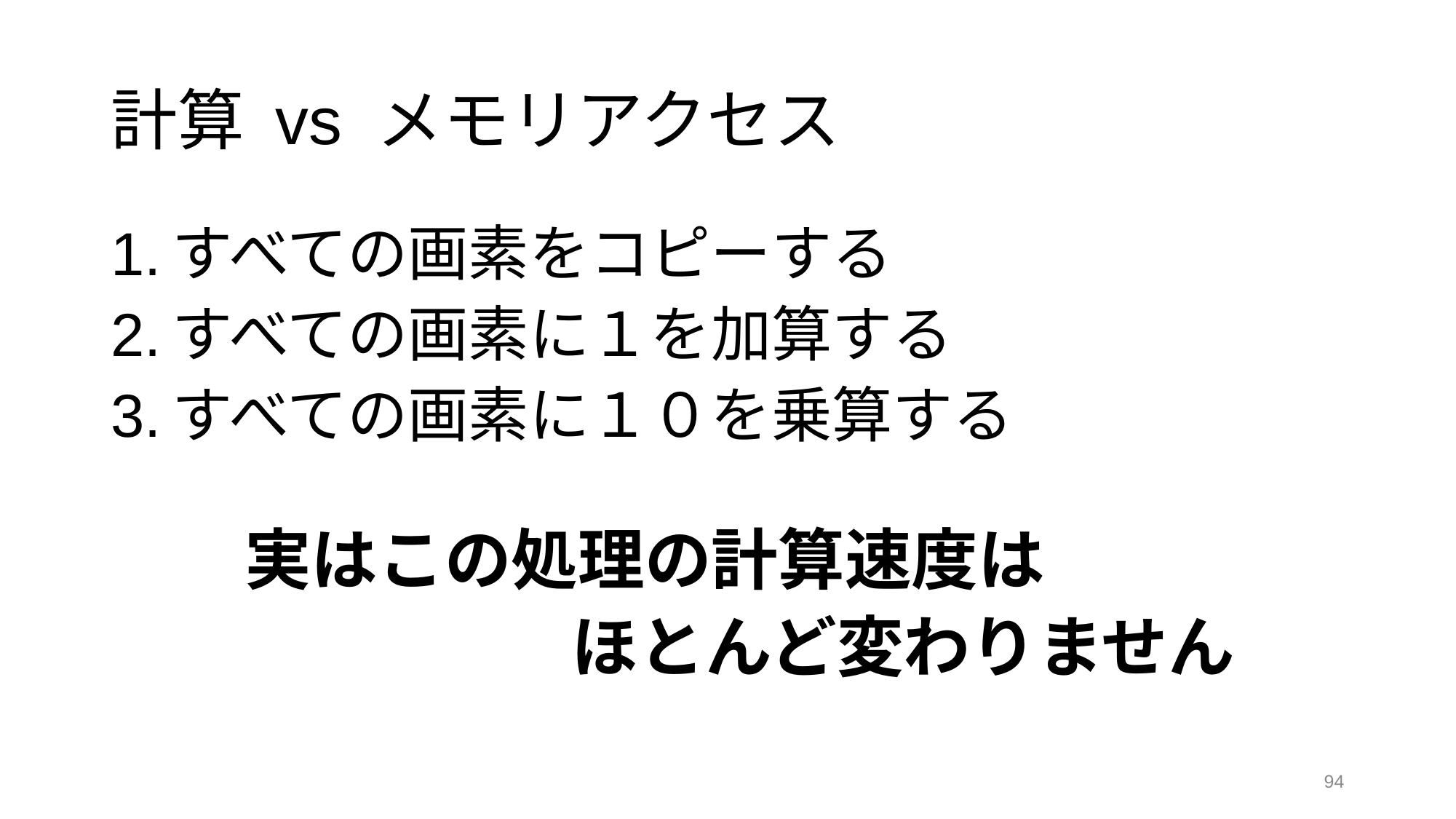

# 計算 vs メモリアクセス
すべての画素をコピーする
すべての画素に１を加算する
すべての画素に１０を乗算する

　　実はこの処理の計算速度は
			　　ほとんど変わりません
94